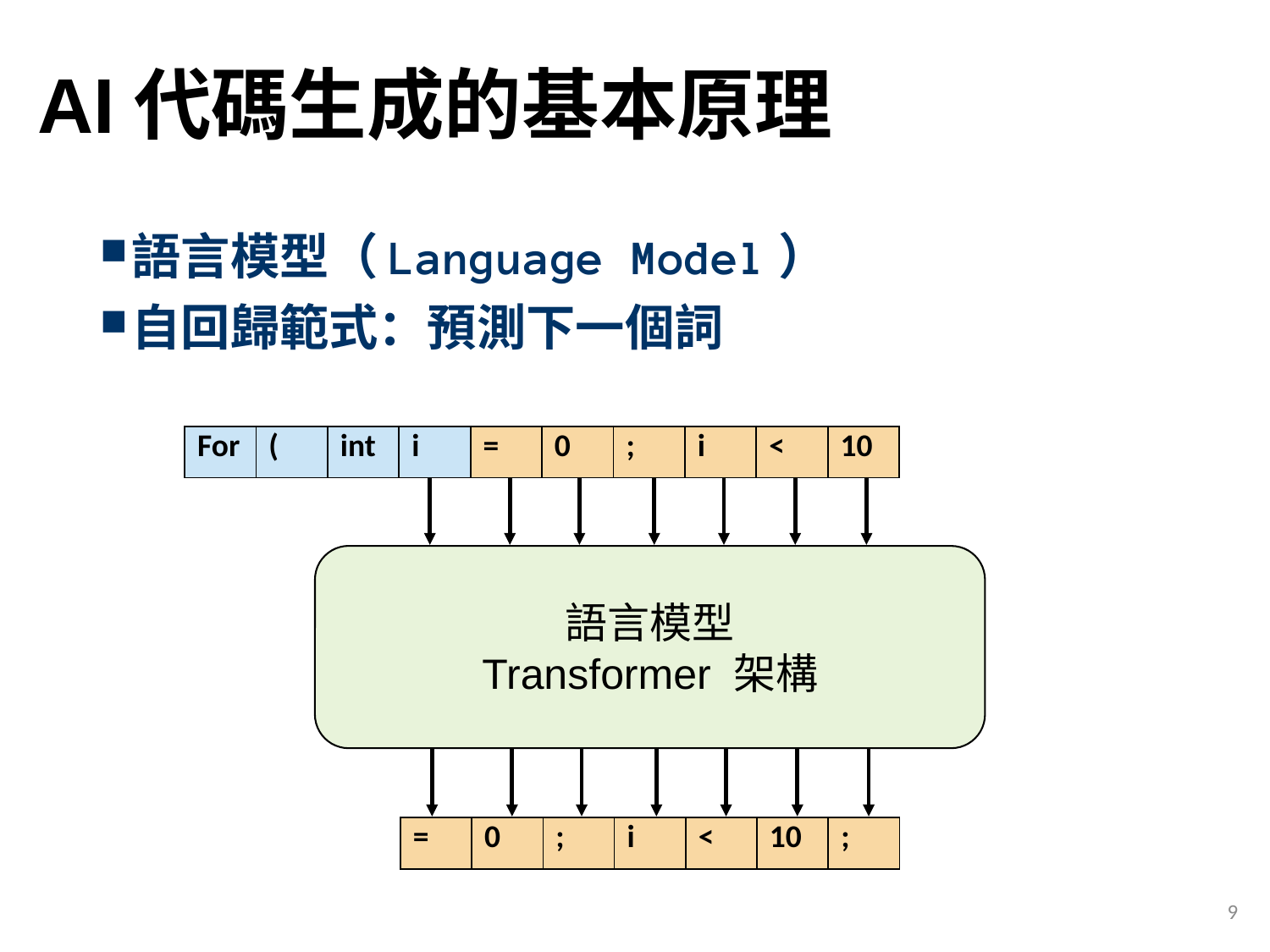

# AI代碼生成的基本原理
語言模型（Language Model）
自回歸範式：預測下一個詞
| For | ( | int | i | = | 0 | ; | i | < | 10 |
| --- | --- | --- | --- | --- | --- | --- | --- | --- | --- |
語言模型
Transformer 架構
| = | 0 | ; | i | < | 10 | ; |
| --- | --- | --- | --- | --- | --- | --- |
9